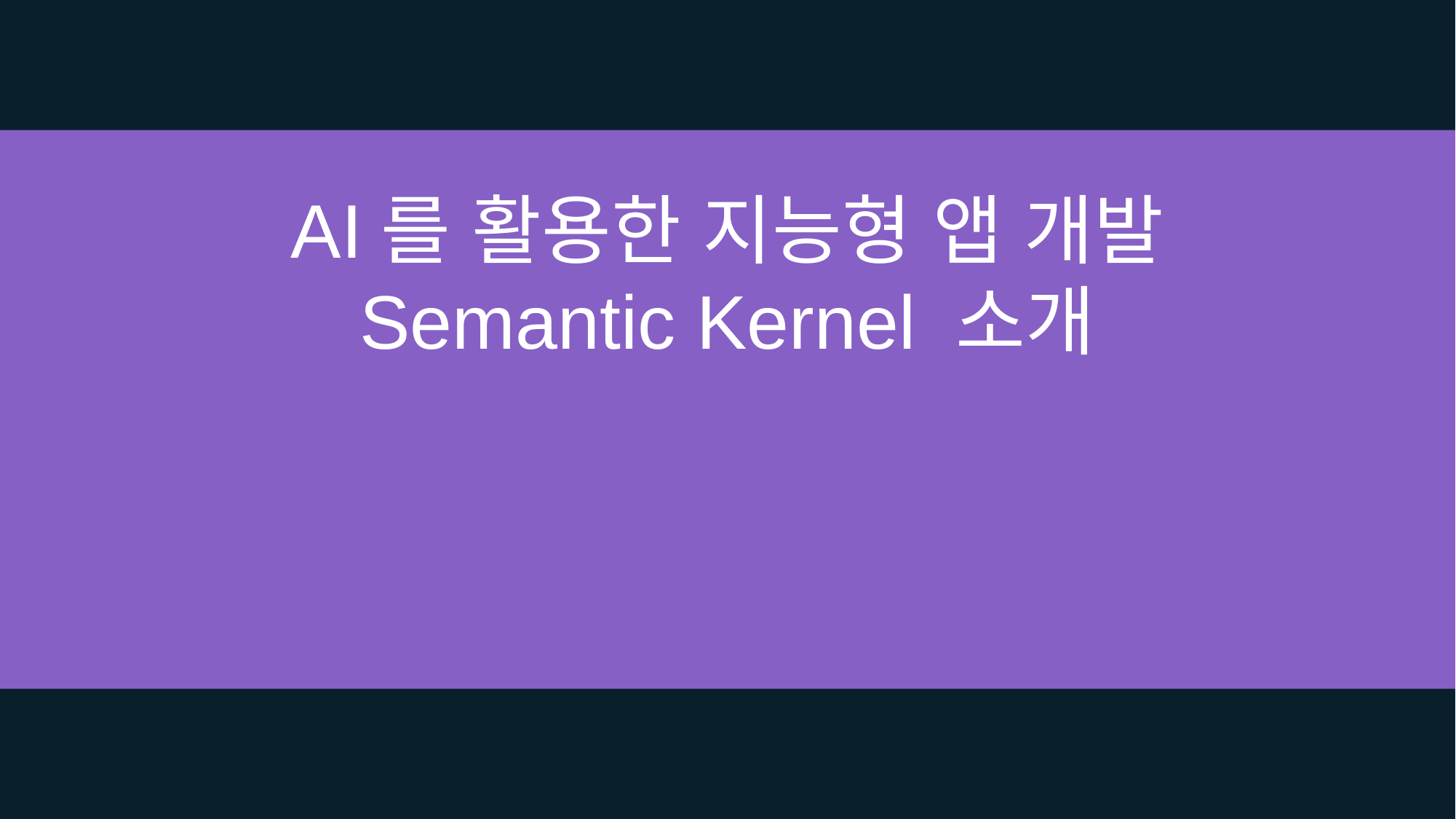

AI를 활용한 지능형 앱 개발
Semantic Kernel 소개